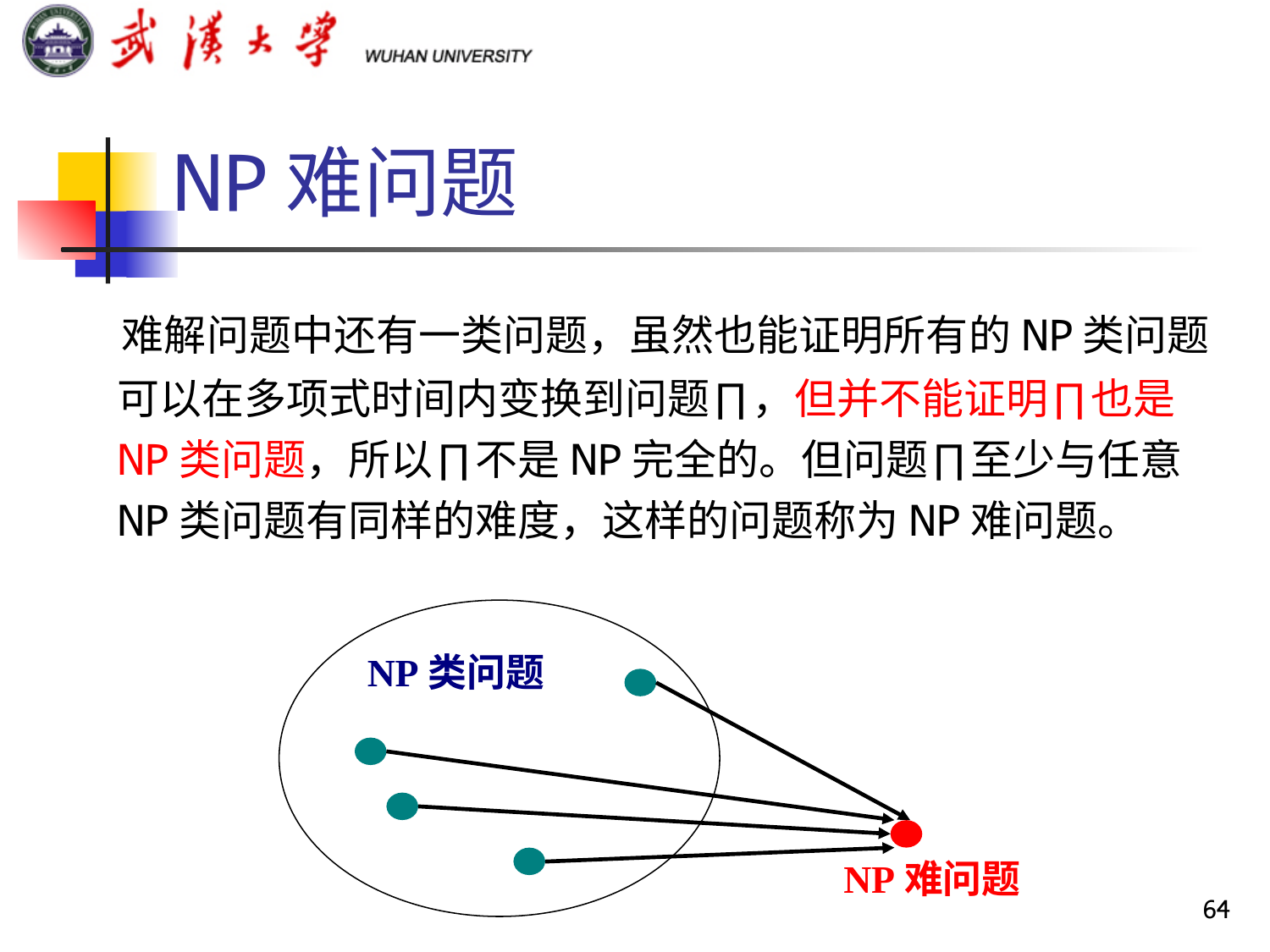

# NP难问题
   难解问题中还有一类问题，虽然也能证明所有的NP类问题可以在多项式时间内变换到问题∏，但并不能证明∏也是NP类问题，所以∏不是NP完全的。但问题∏至少与任意NP类问题有同样的难度，这样的问题称为NP难问题。

NP类问题

NP难问题
64